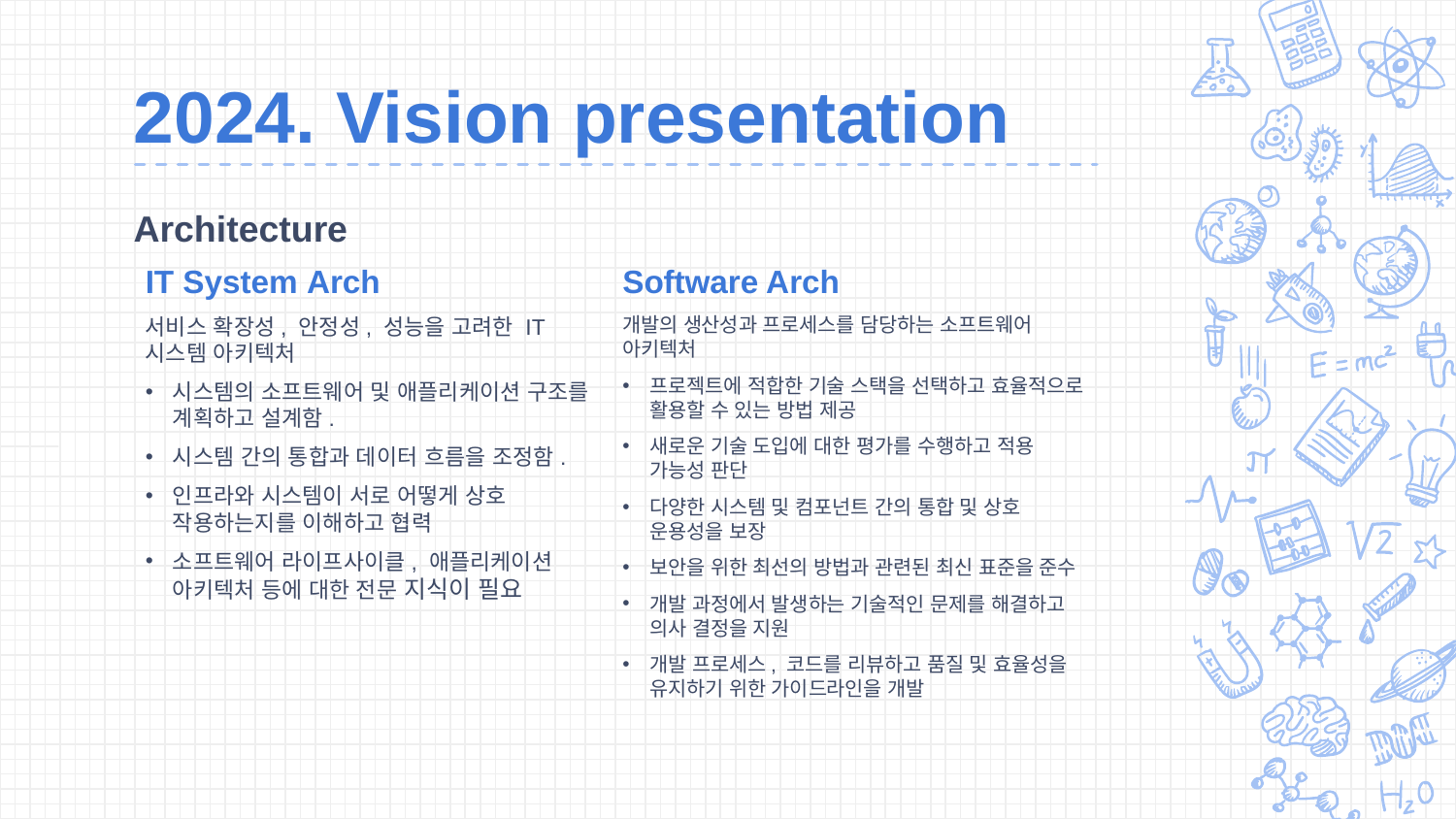

# 2024. Vision presentation
Architecture
IT System Arch
서비스 확장성, 안정성, 성능을 고려한 IT 시스템 아키텍처
시스템의 소프트웨어 및 애플리케이션 구조를 계획하고 설계함.
시스템 간의 통합과 데이터 흐름을 조정함.
인프라와 시스템이 서로 어떻게 상호 작용하는지를 이해하고 협력
소프트웨어 라이프사이클, 애플리케이션 아키텍처 등에 대한 전문 지식이 필요
Software Arch
개발의 생산성과 프로세스를 담당하는 소프트웨어 아키텍처
프로젝트에 적합한 기술 스택을 선택하고 효율적으로 활용할 수 있는 방법 제공
새로운 기술 도입에 대한 평가를 수행하고 적용 가능성 판단
다양한 시스템 및 컴포넌트 간의 통합 및 상호 운용성을 보장
보안을 위한 최선의 방법과 관련된 최신 표준을 준수
개발 과정에서 발생하는 기술적인 문제를 해결하고 의사 결정을 지원
개발 프로세스, 코드를 리뷰하고 품질 및 효율성을 유지하기 위한 가이드라인을 개발